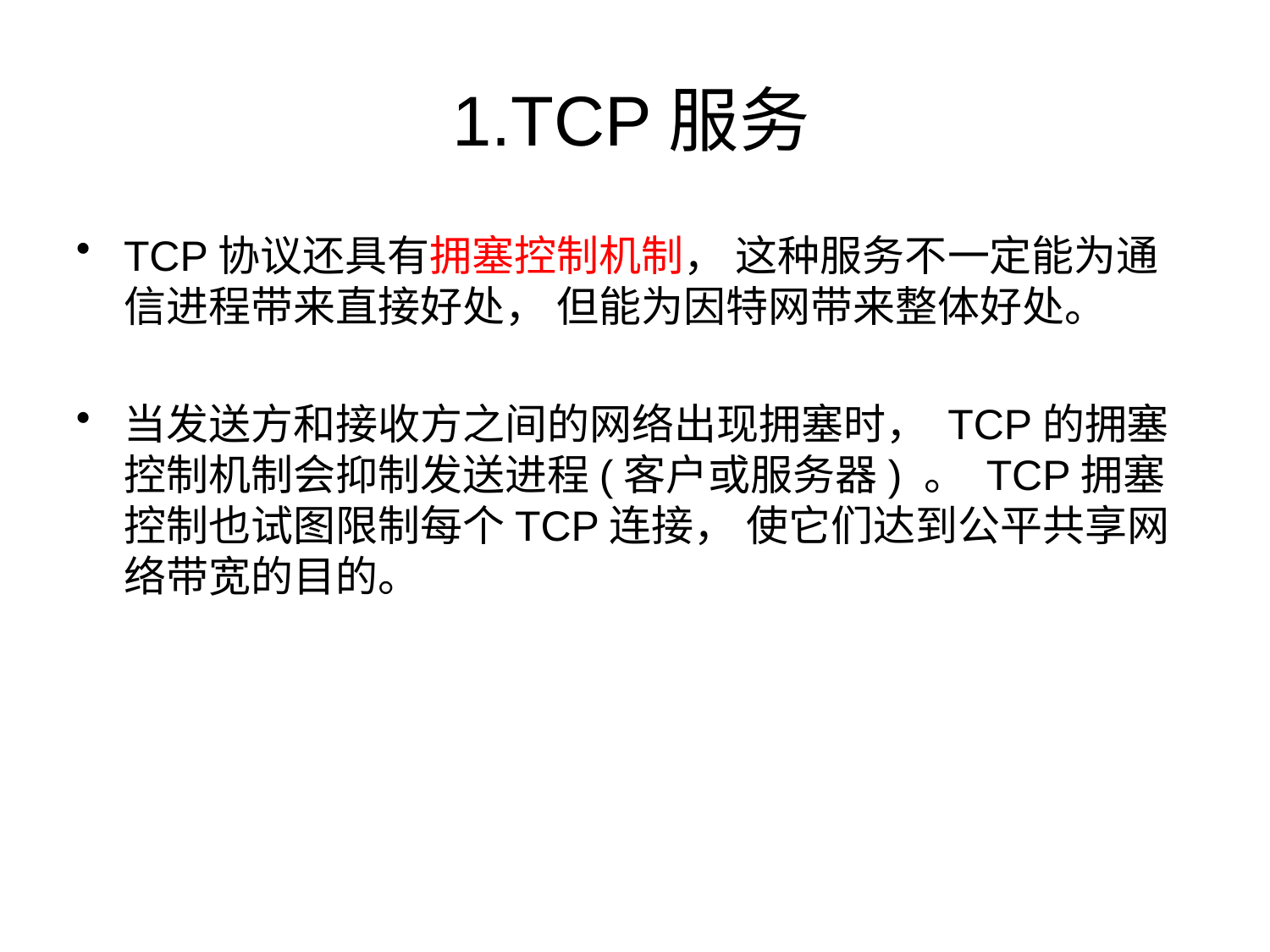

# 1.TCP服务
TCP协议还具有拥塞控制机制， 这种服务不一定能为通信进程带来直接好处， 但能为因特网带来整体好处。

当发送方和接收方之间的网络出现拥塞时， TCP的拥塞控制机制会抑制发送进程(客户或服务器) 。 TCP拥塞控制也试图限制每个TCP连接， 使它们达到公平共享网络带宽的目的。